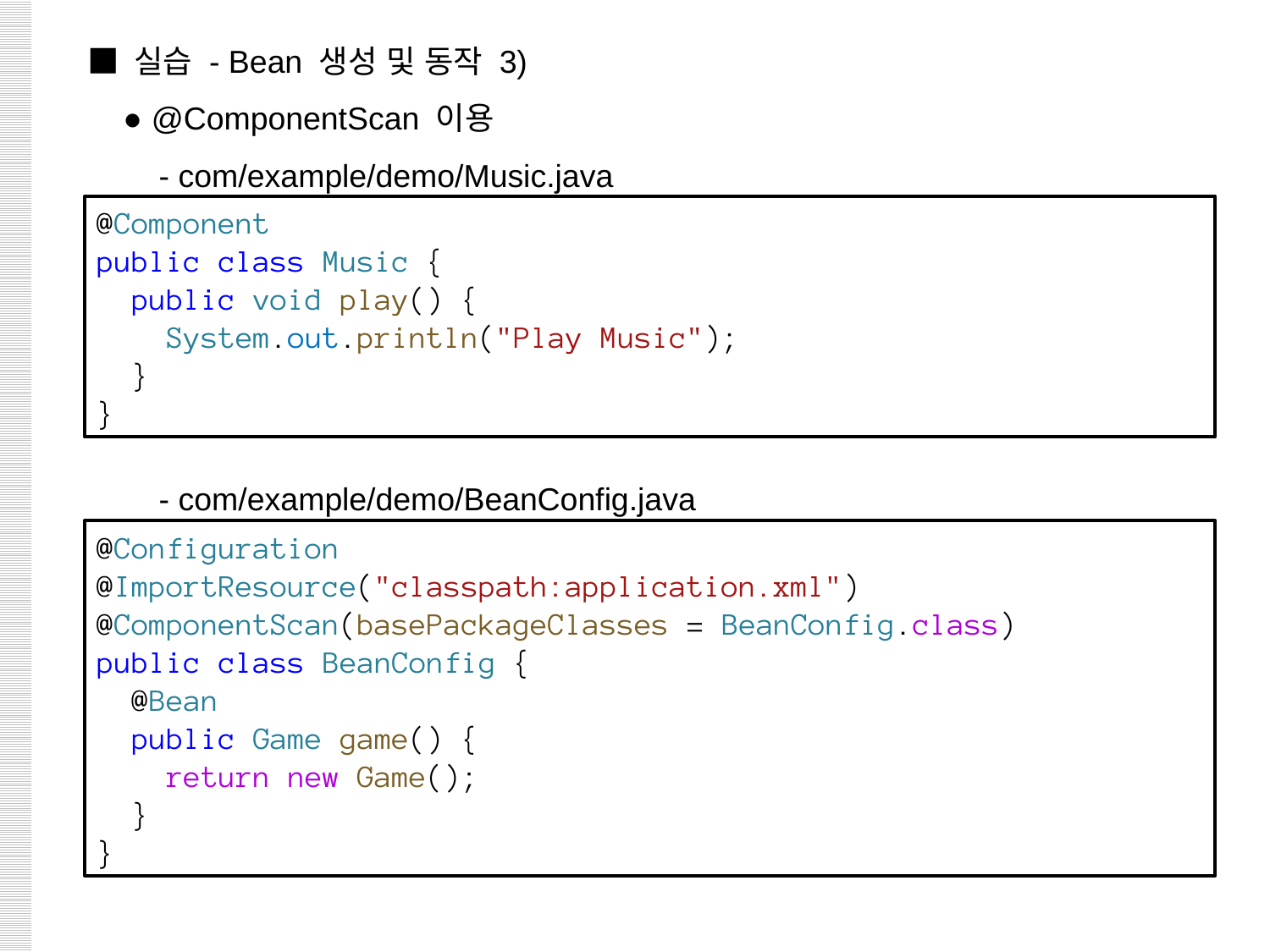

■ 실습 - Bean 생성 및 동작 3)
    ● @ComponentScan 이용
        - com/example/demo/Music.java

        - com/example/demo/BeanConfig.java
@Component
public class Music {
  public void play() {
    System.out.println("Play Music");
  }
}
@Configuration
@ImportResource("classpath:application.xml")
@ComponentScan(basePackageClasses = BeanConfig.class)
public class BeanConfig {
  @Bean
  public Game game() {
    return new Game();
  }
}